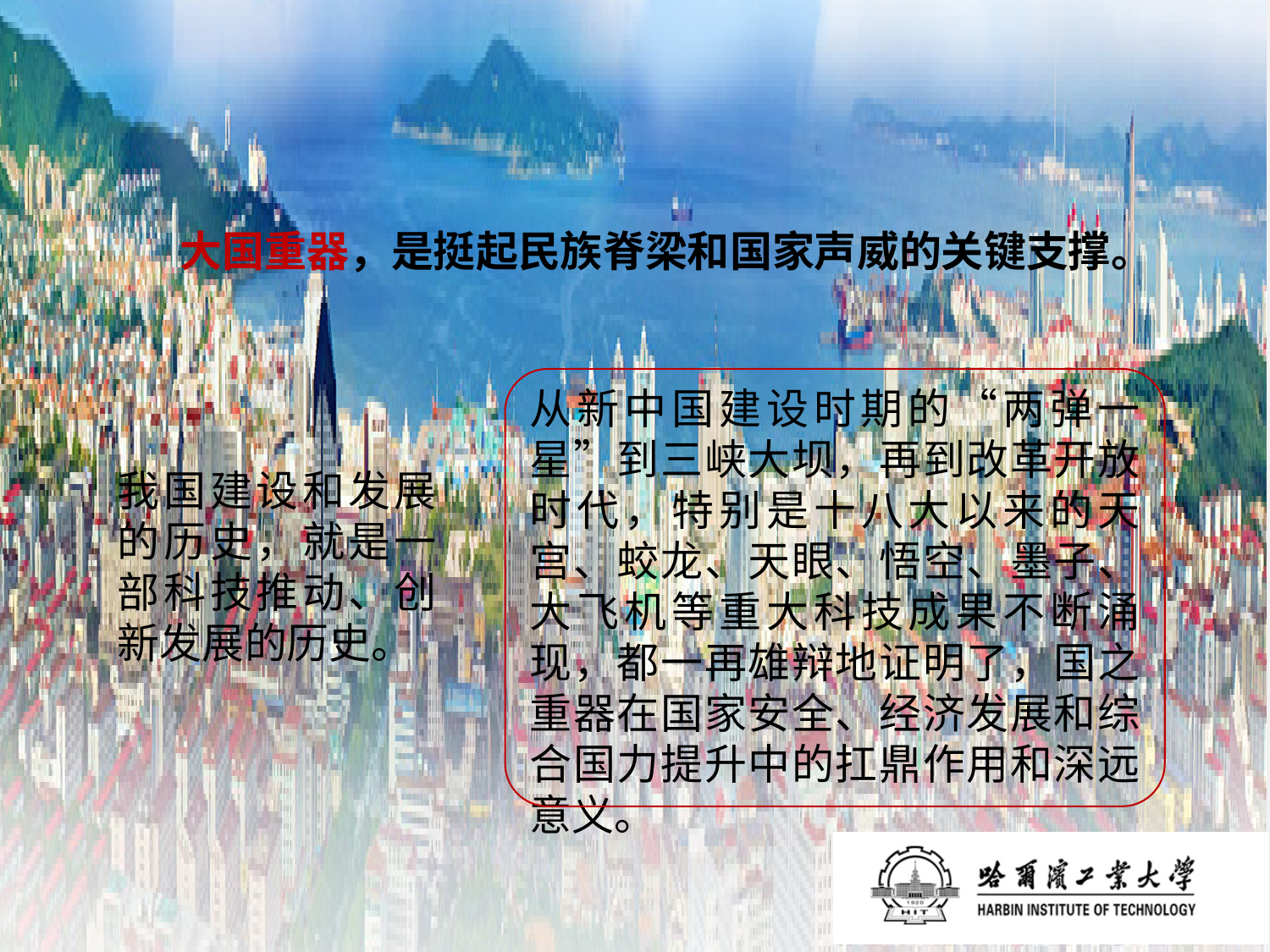

大国重器，是挺起民族脊梁和国家声威的关键支撑。

从新中国建设时期的“两弹一星”到三峡大坝，再到改革开放时代，特别是十八大以来的天宫、蛟龙、天眼、悟空、墨子、大飞机等重大科技成果不断涌现，都一再雄辩地证明了，国之重器在国家安全、经济发展和综合国力提升中的扛鼎作用和深远意义。
我国建设和发展的历史，就是一部科技推动、创新发展的历史。